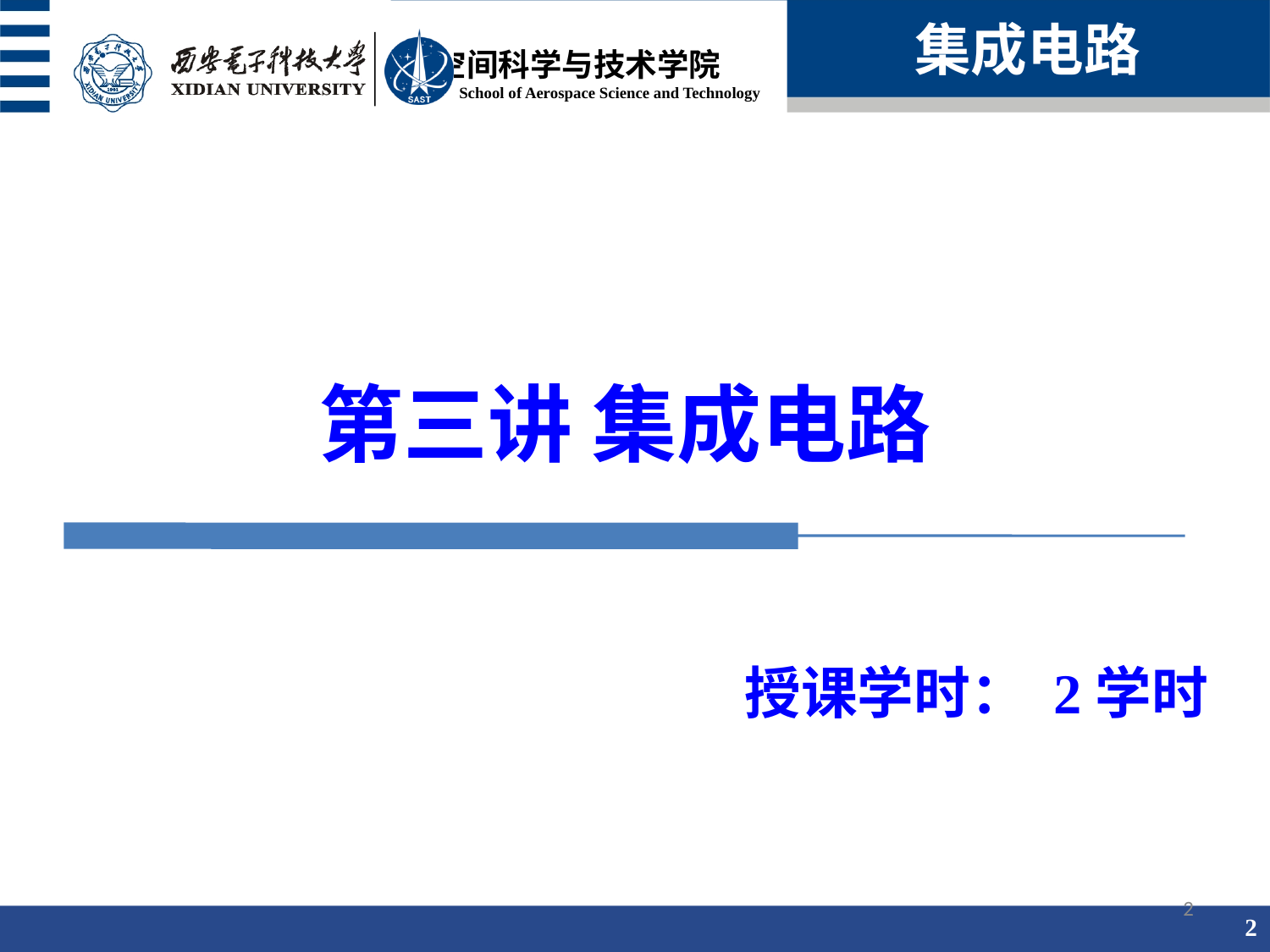

集成电路
# 第三讲 集成电路
授课学时： 2学时
2